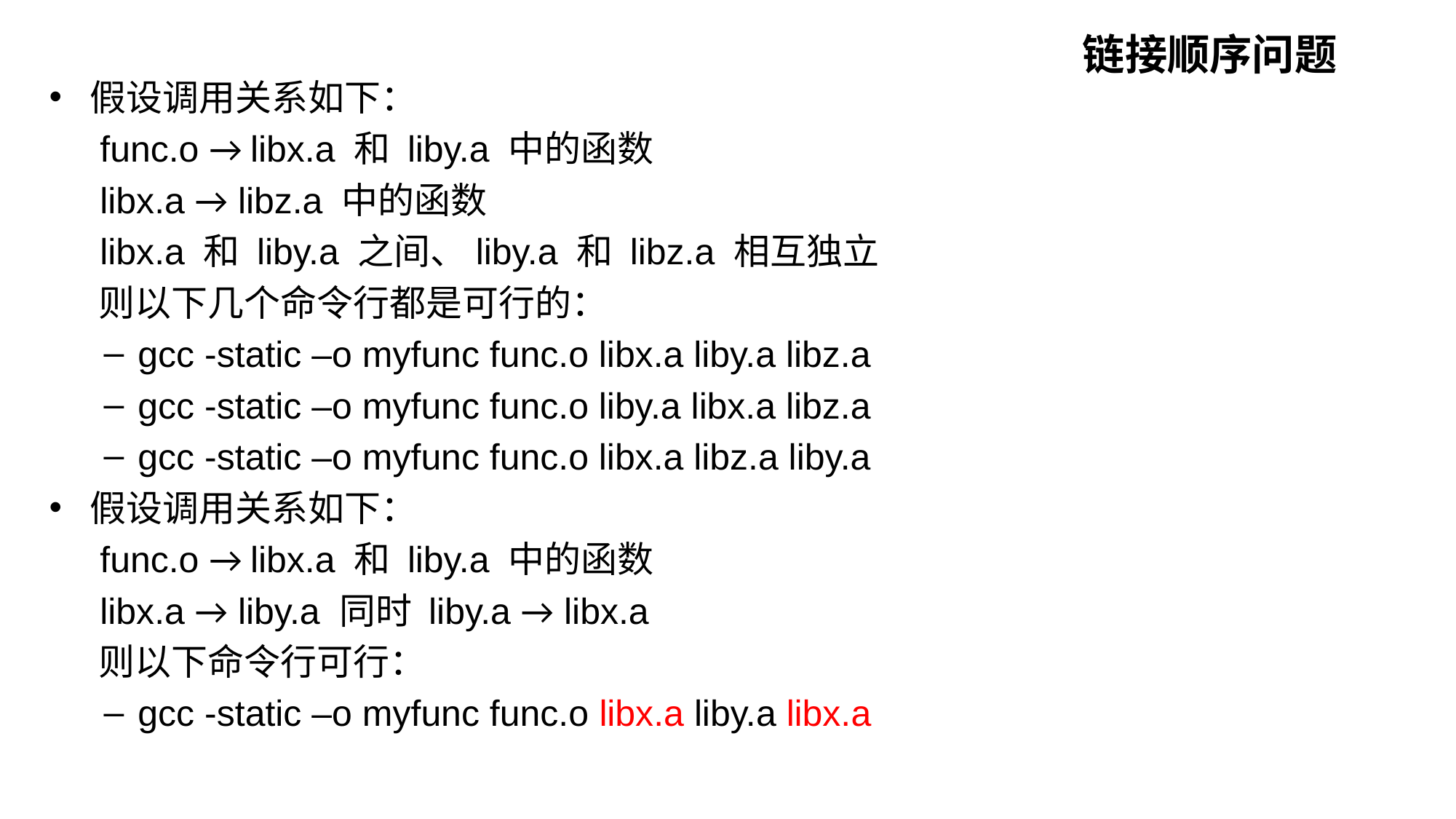

# 链接顺序问题
假设调用关系如下：
     func.o → libx.a 和 liby.a 中的函数
     libx.a → libz.a 中的函数
     libx.a 和 liby.a 之间、liby.a 和 libz.a 相互独立
     则以下几个命令行都是可行的：
gcc -static –o myfunc func.o libx.a liby.a libz.a
gcc -static –o myfunc func.o liby.a libx.a libz.a
gcc -static –o myfunc func.o libx.a libz.a liby.a
假设调用关系如下：
     func.o → libx.a 和 liby.a 中的函数
     libx.a → liby.a 同时 liby.a → libx.a
     则以下命令行可行：
gcc -static –o myfunc func.o libx.a liby.a libx.a